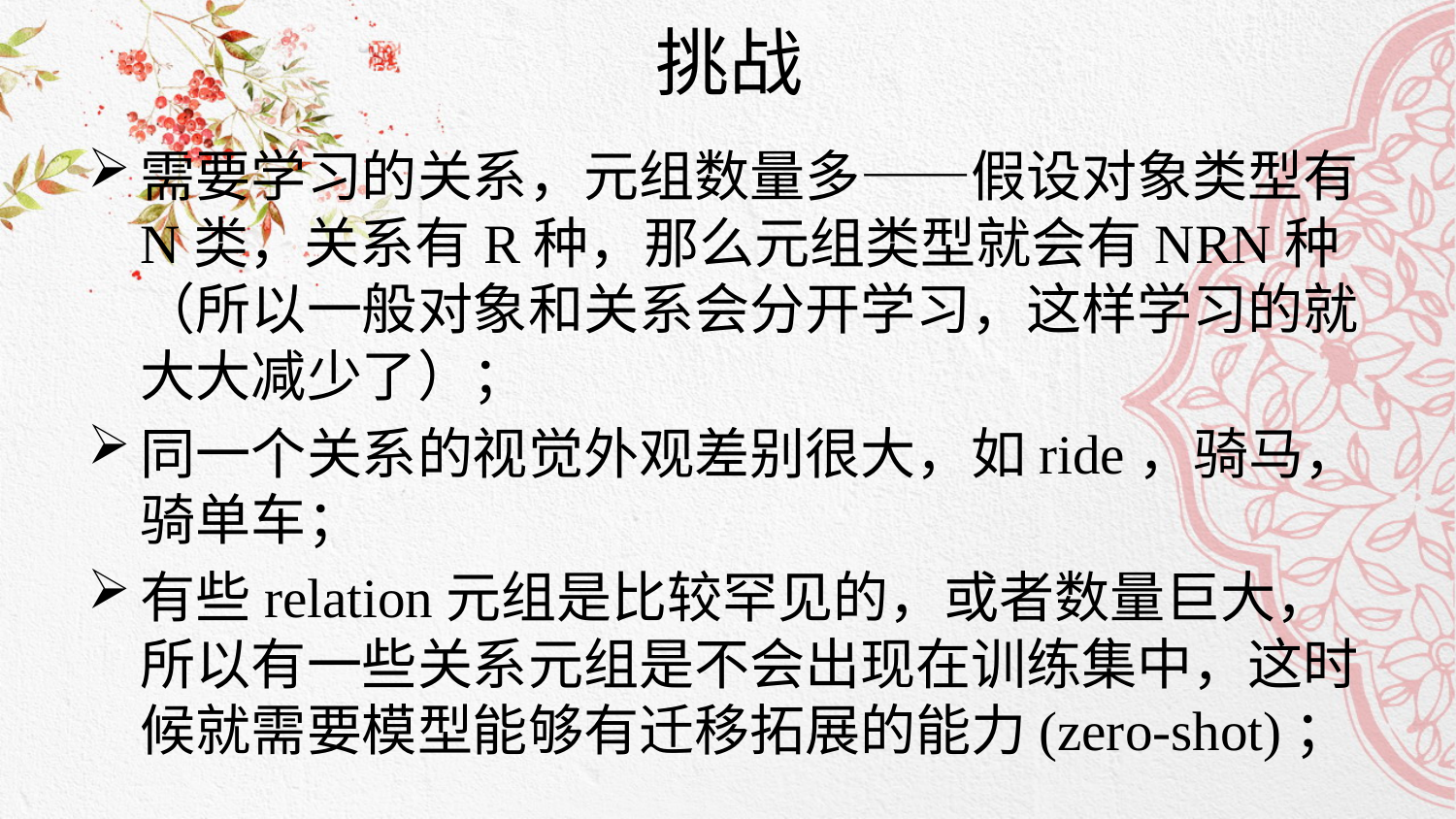

# 挑战
需要学习的关系，元组数量多——假设对象类型有N类，关系有R种，那么元组类型就会有NRN种（所以一般对象和关系会分开学习，这样学习的就大大减少了）；
同一个关系的视觉外观差别很大，如ride，骑马，骑单车；
有些relation元组是比较罕见的，或者数量巨大，所以有一些关系元组是不会出现在训练集中，这时候就需要模型能够有迁移拓展的能力(zero-shot)；